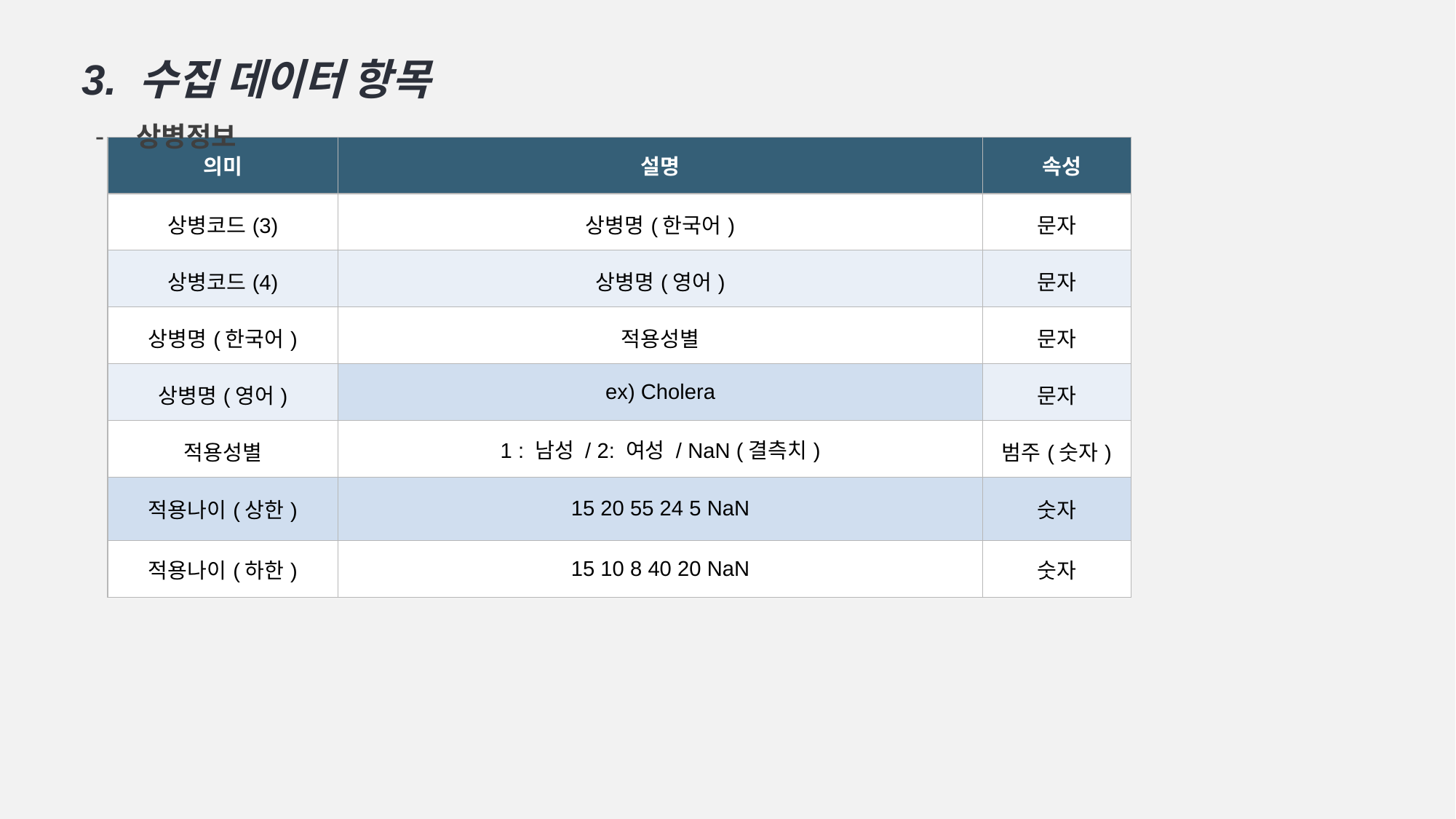

3. 수집 데이터 항목
상병정보

| 의미 | 설명 | 속성 |
| --- | --- | --- |
| 상병코드(3) | 상병명(한국어) | 문자 |
| 상병코드(4) | 상병명(영어) | 문자 |
| 상병명(한국어) | 적용성별 | 문자 |
| 상병명(영어) | ex) Cholera | 문자 |
| 적용성별 | 1 : 남성 / 2: 여성 / NaN (결측치) | 범주(숫자) |
| 적용나이(상한) | 15 20 55 24 5 NaN | 숫자 |
| 적용나이(하한) | 15 10 8 40 20 NaN | 숫자 |